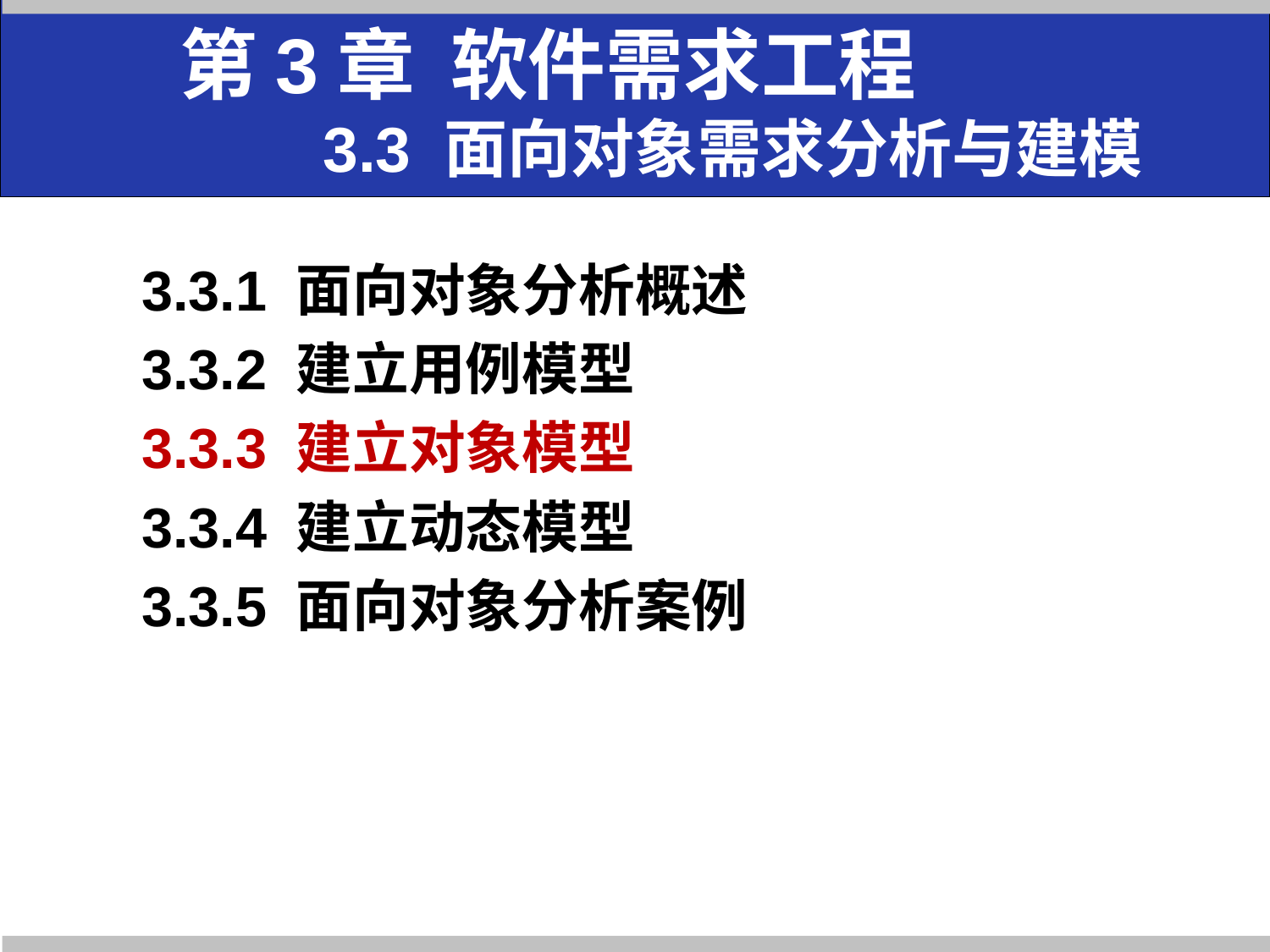

# 第3章  软件需求工程 3.3 面向对象需求分析与建模
3.3.1 面向对象分析概述
3.3.2 建立用例模型
3.3.3 建立对象模型
3.3.4 建立动态模型
3.3.5 面向对象分析案例

184